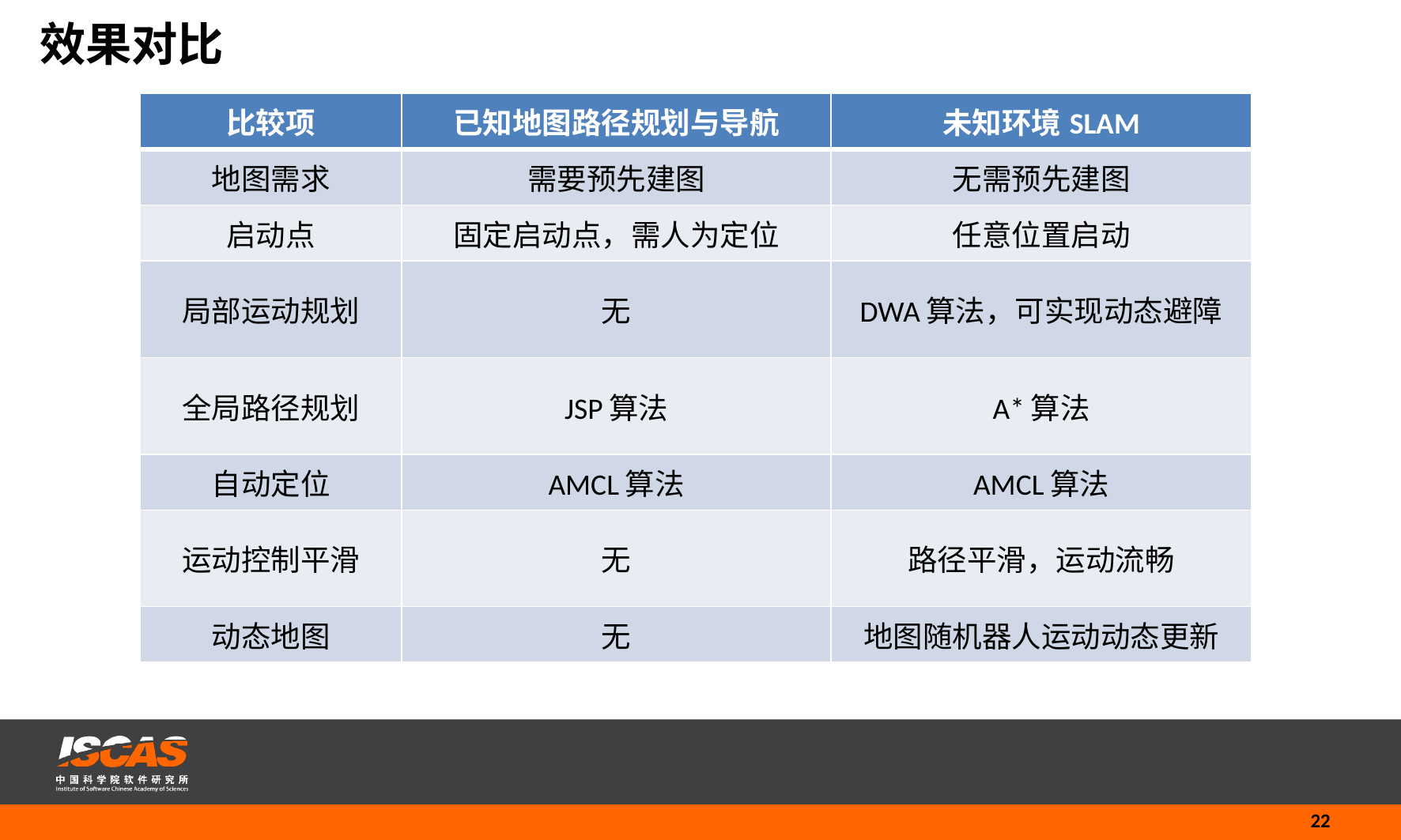

效果对比
| 比较项 | 已知地图路径规划与导航 | 未知环境SLAM |
| --- | --- | --- |
| 地图需求 | 需要预先建图 | 无需预先建图 |
| 启动点 | 固定启动点，需人为定位 | 任意位置启动 |
| 局部运动规划 | 无 | DWA算法，可实现动态避障 |
| 全局路径规划 | JSP算法 | A\*算法 |
| 自动定位 | AMCL算法 | AMCL算法 |
| 运动控制平滑 | 无 | 路径平滑，运动流畅 |
| 动态地图 | 无 | 地图随机器人运动动态更新 |
22